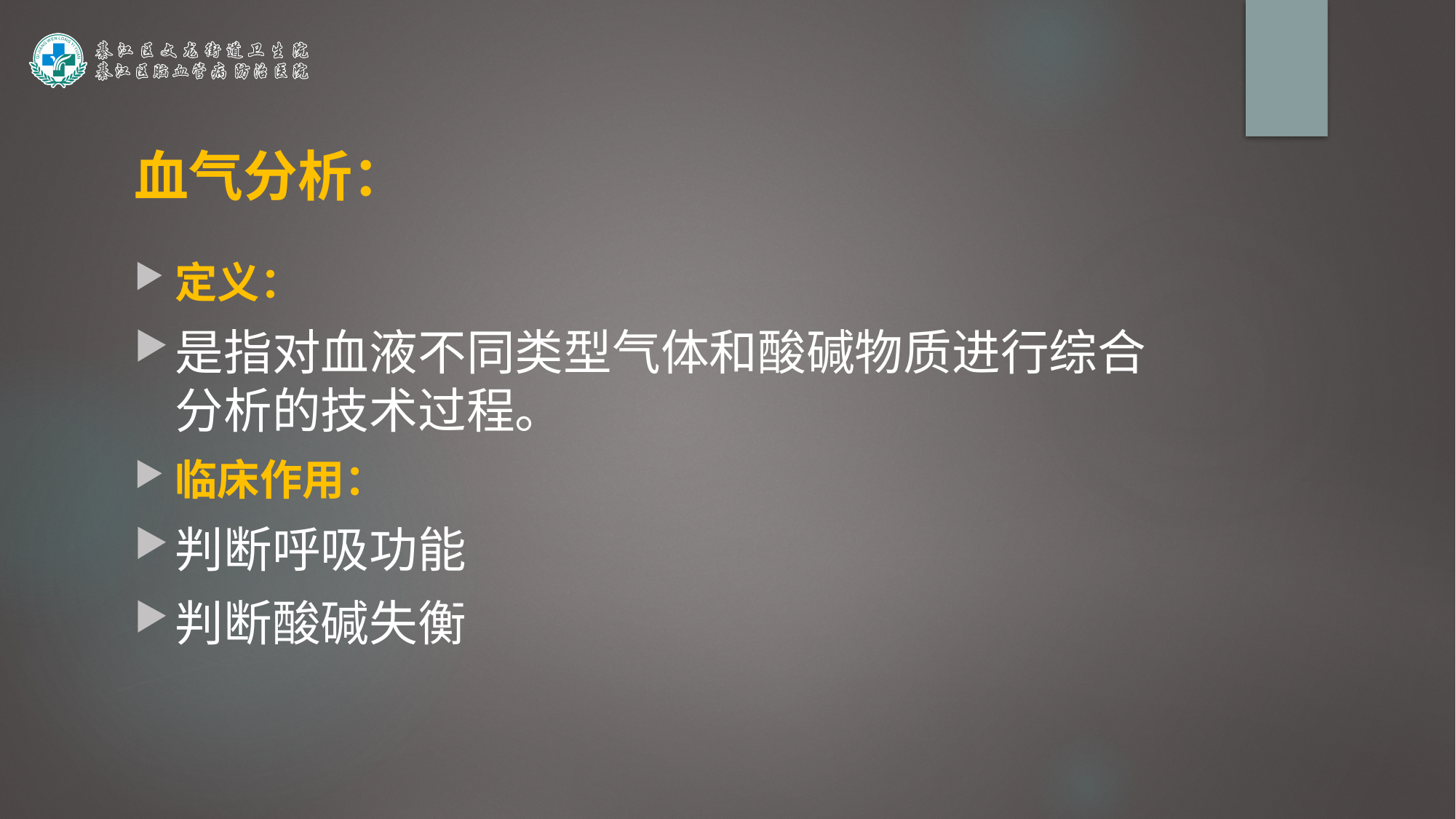

# 血气分析：
定义：
是指对血液不同类型气体和酸碱物质进行综合分析的技术过程。
临床作用：
判断呼吸功能
判断酸碱失衡